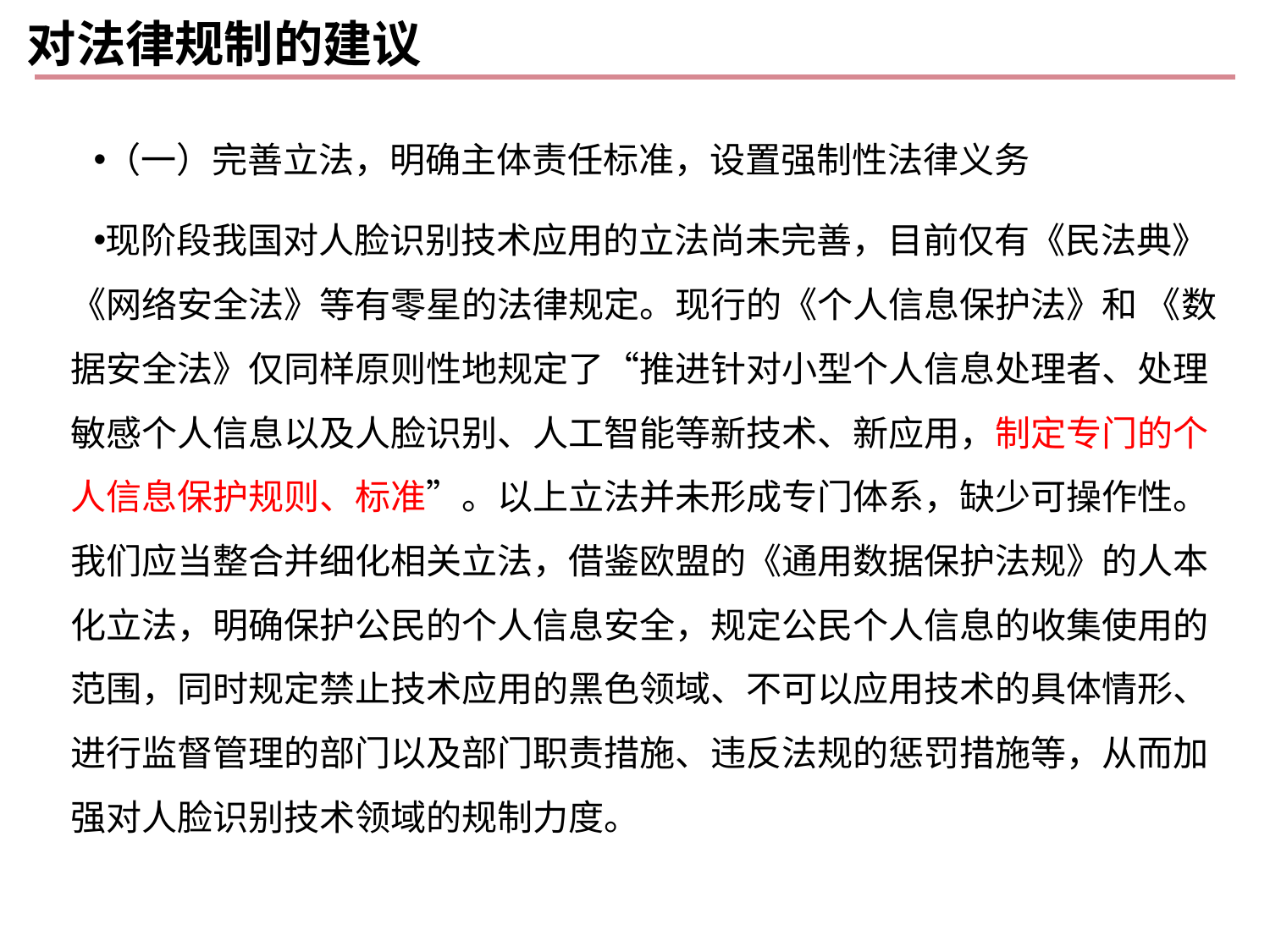

# 对法律规制的建议
（一）完善立法，明确主体责任标准，设置强制性法律义务
现阶段我国对人脸识别技术应用的立法尚未完善，目前仅有《民法典》《网络安全法》等有零星的法律规定。现行的《个人信息保护法》和 《数据安全法》仅同样原则性地规定了“推进针对小型个人信息处理者、处理敏感个人信息以及人脸识别、人工智能等新技术、新应用，制定专门的个人信息保护规则、标准”。以上立法并未形成专门体系，缺少可操作性。我们应当整合并细化相关立法，借鉴欧盟的《通用数据保护法规》的人本化立法，明确保护公民的个人信息安全，规定公民个人信息的收集使用的范围，同时规定禁止技术应用的黑色领域、不可以应用技术的具体情形、进行监督管理的部门以及部门职责措施、违反法规的惩罚措施等，从而加强对人脸识别技术领域的规制力度。